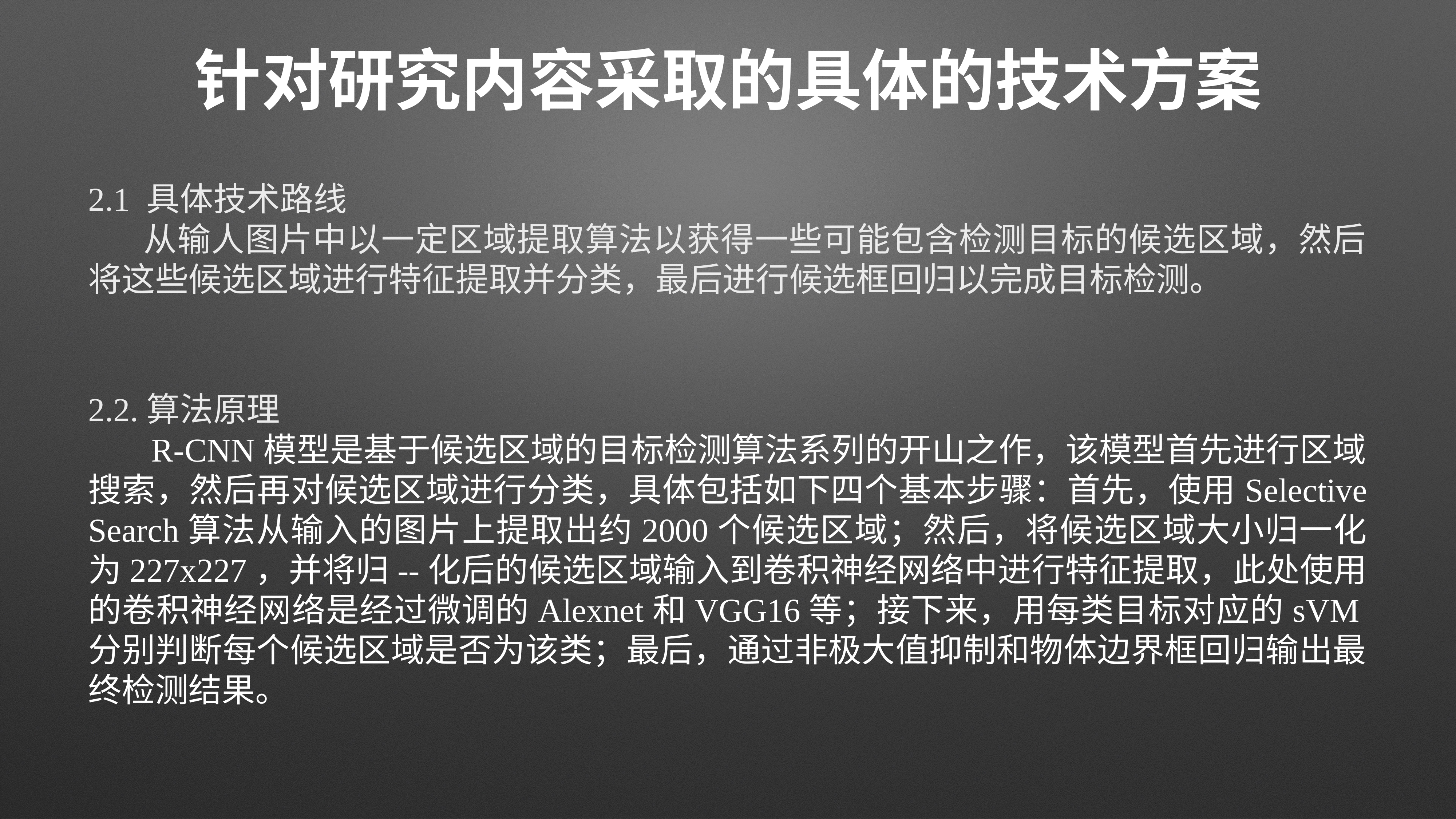

# 针对研究内容采取的具体的技术方案
2.1 具体技术路线
	从输人图片中以一定区域提取算法以获得一些可能包含检测目标的候选区域，然后将这些候选区域进行特征提取并分类，最后进行候选框回归以完成目标检测。

2.2.算法原理
	 R-CNN模型是基于候选区域的目标检测算法系列的开山之作，该模型首先进行区域搜索，然后再对候选区域进行分类，具体包括如下四个基本步骤：首先，使用Selective Search算法从输入的图片上提取出约2000个候选区域；然后，将候选区域大小归一化为227x227，并将归--化后的候选区域输入到卷积神经网络中进行特征提取，此处使用的卷积神经网络是经过微调的Alexnet和VGG16等；接下来，用每类目标对应的sVM分别判断每个候选区域是否为该类；最后，通过非极大值抑制和物体边界框回归输出最终检测结果。